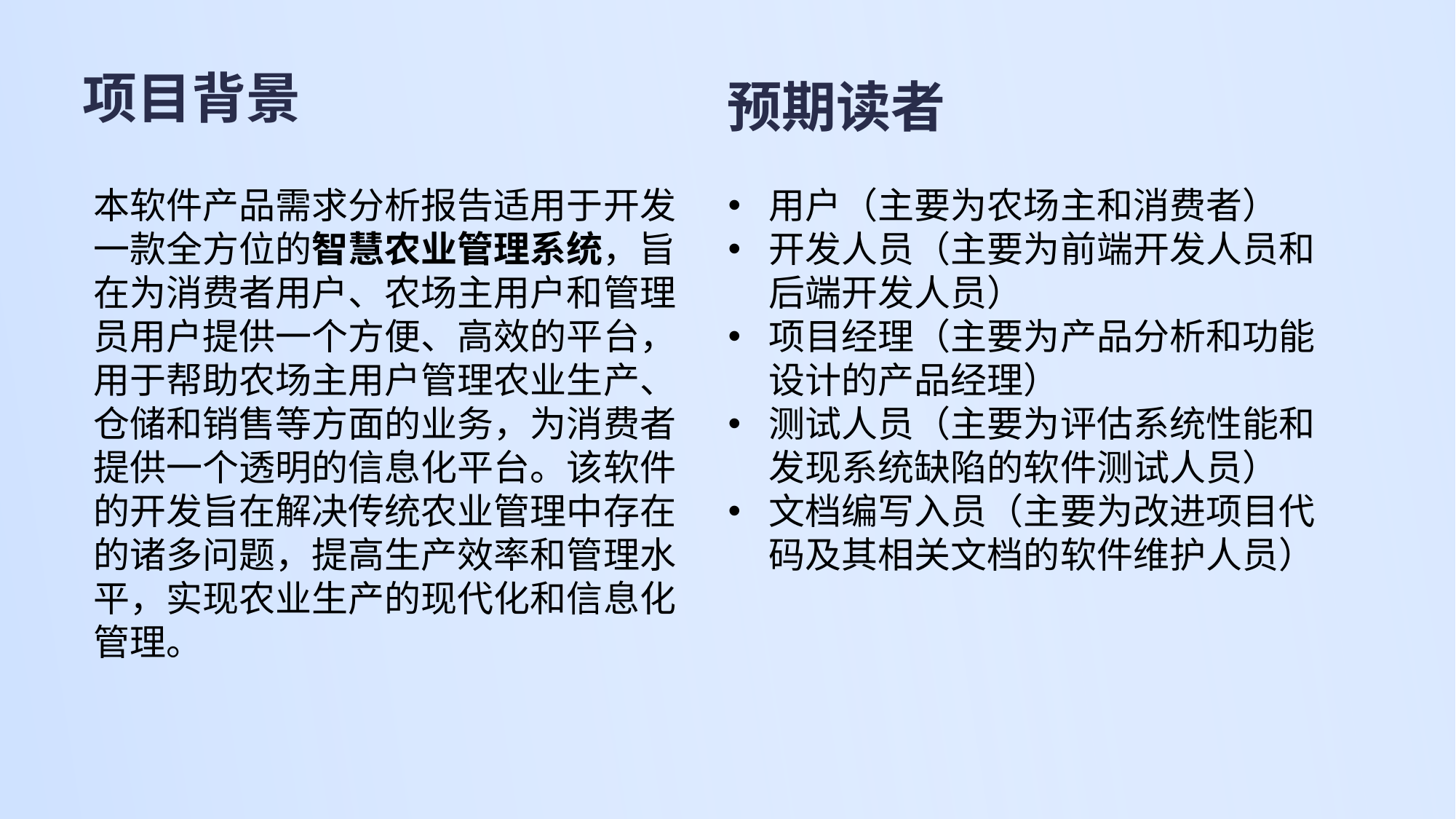

# 项目背景
预期读者
本软件产品需求分析报告适用于开发一款全方位的智慧农业管理系统，旨在为消费者用户、农场主用户和管理员用户提供一个方便、高效的平台，用于帮助农场主用户管理农业生产、仓储和销售等方面的业务，为消费者提供一个透明的信息化平台。该软件的开发旨在解决传统农业管理中存在的诸多问题，提高生产效率和管理水平，实现农业生产的现代化和信息化管理。
用户（主要为农场主和消费者）
开发人员（主要为前端开发人员和后端开发人员）
项目经理（主要为产品分析和功能设计的产品经理）
测试人员（主要为评估系统性能和发现系统缺陷的软件测试人员）
文档编写入员（主要为改进项目代码及其相关文档的软件维护人员）